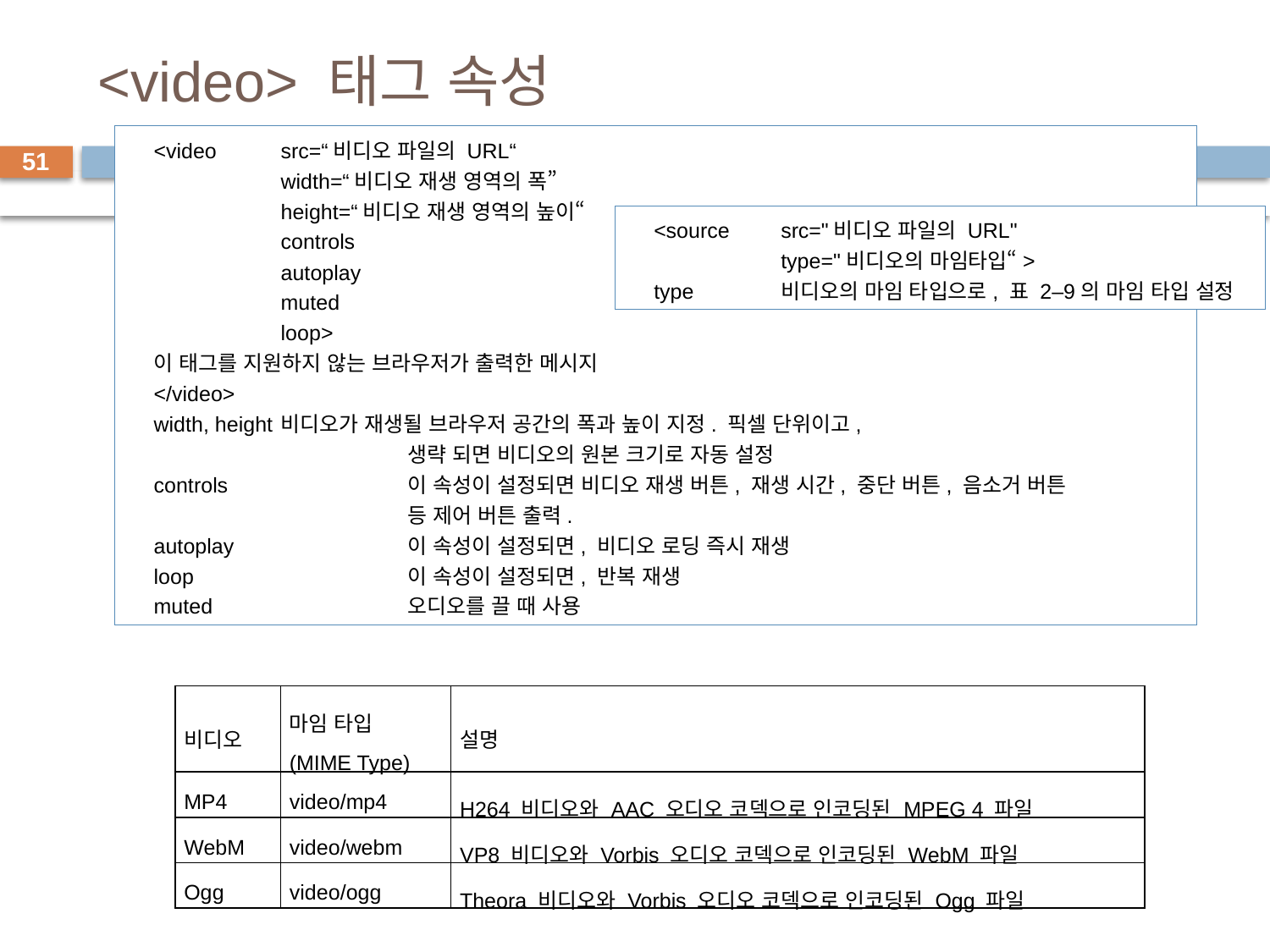

# <video> 태그 속성
<video	src=“비디오 파일의 URL“
	width=“비디오 재생 영역의 폭”
	height=“비디오 재생 영역의 높이“
	controls
	autoplay
	muted
	loop>
이 태그를 지원하지 않는 브라우저가 출력한 메시지
</video>
width, height	비디오가 재생될 브라우저 공간의 폭과 높이 지정. 픽셀 단위이고,
		생략 되면 비디오의 원본 크기로 자동 설정
controls		이 속성이 설정되면 비디오 재생 버튼, 재생 시간, 중단 버튼, 음소거 버튼
		등 제어 버튼 출력.
autoplay		이 속성이 설정되면, 비디오 로딩 즉시 재생
loop		이 속성이 설정되면, 반복 재생
muted		오디오를 끌 때 사용
51
<source 	src="비디오 파일의 URL"
	type="비디오의 마임타입“>
type	비디오의 마임 타입으로, 표 2–9의 마임 타입 설정
| 비디오 | 마임 타입 (MIME Type) | 설명 |
| --- | --- | --- |
| MP4 | video/mp4 | H264 비디오와 AAC 오디오 코덱으로 인코딩된 MPEG 4 파일 |
| WebM | video/webm | VP8 비디오와 Vorbis 오디오 코덱으로 인코딩된 WebM 파일 |
| Ogg | video/ogg | Theora 비디오와 Vorbis 오디오 코덱으로 인코딩된 Ogg 파일 |